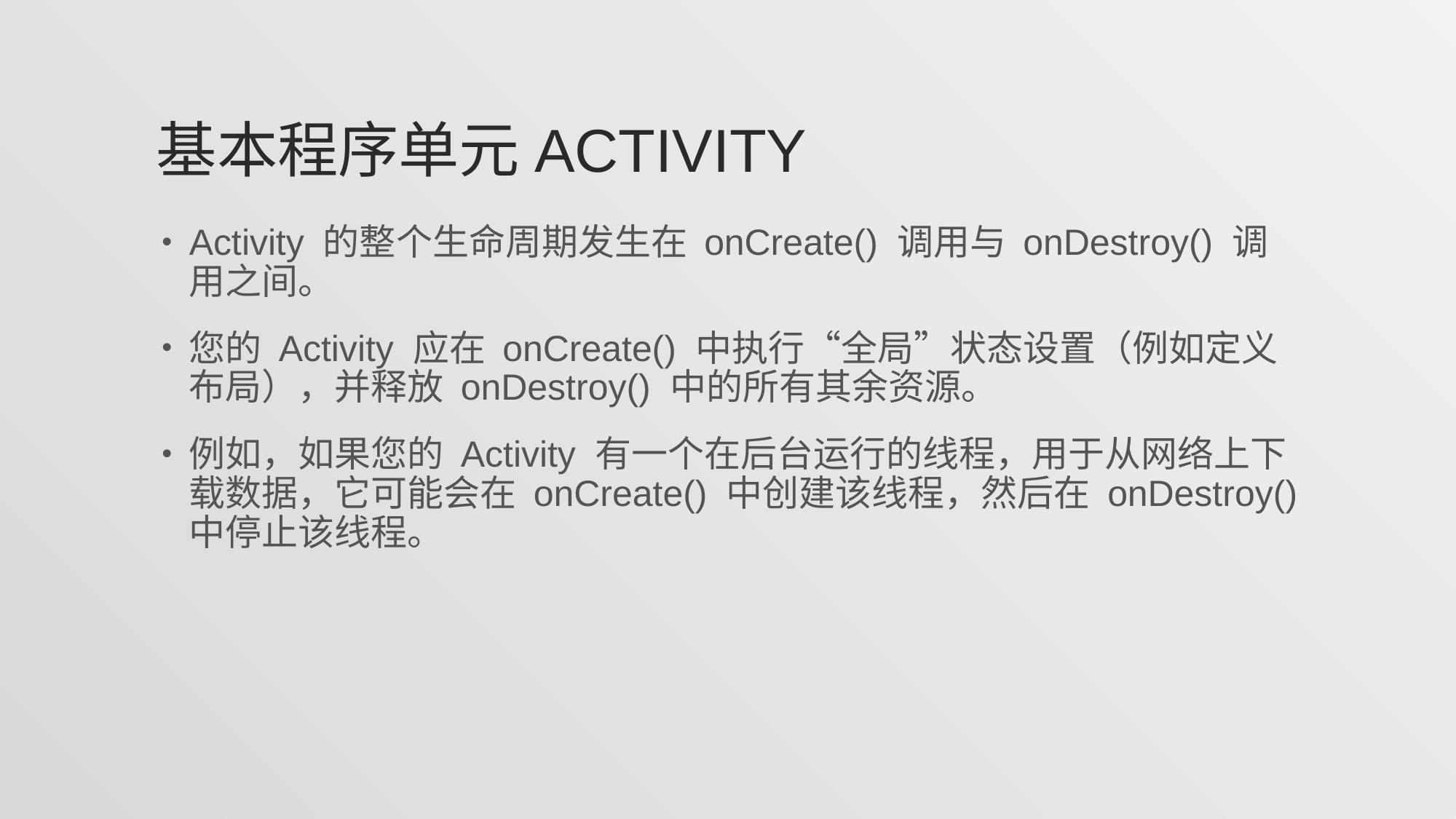

# 基本程序单元Activity
Activity 的整个生命周期发生在 onCreate() 调用与 onDestroy() 调用之间。
您的 Activity 应在 onCreate() 中执行“全局”状态设置（例如定义布局），并释放 onDestroy() 中的所有其余资源。
例如，如果您的 Activity 有一个在后台运行的线程，用于从网络上下载数据，它可能会在 onCreate() 中创建该线程，然后在 onDestroy() 中停止该线程。